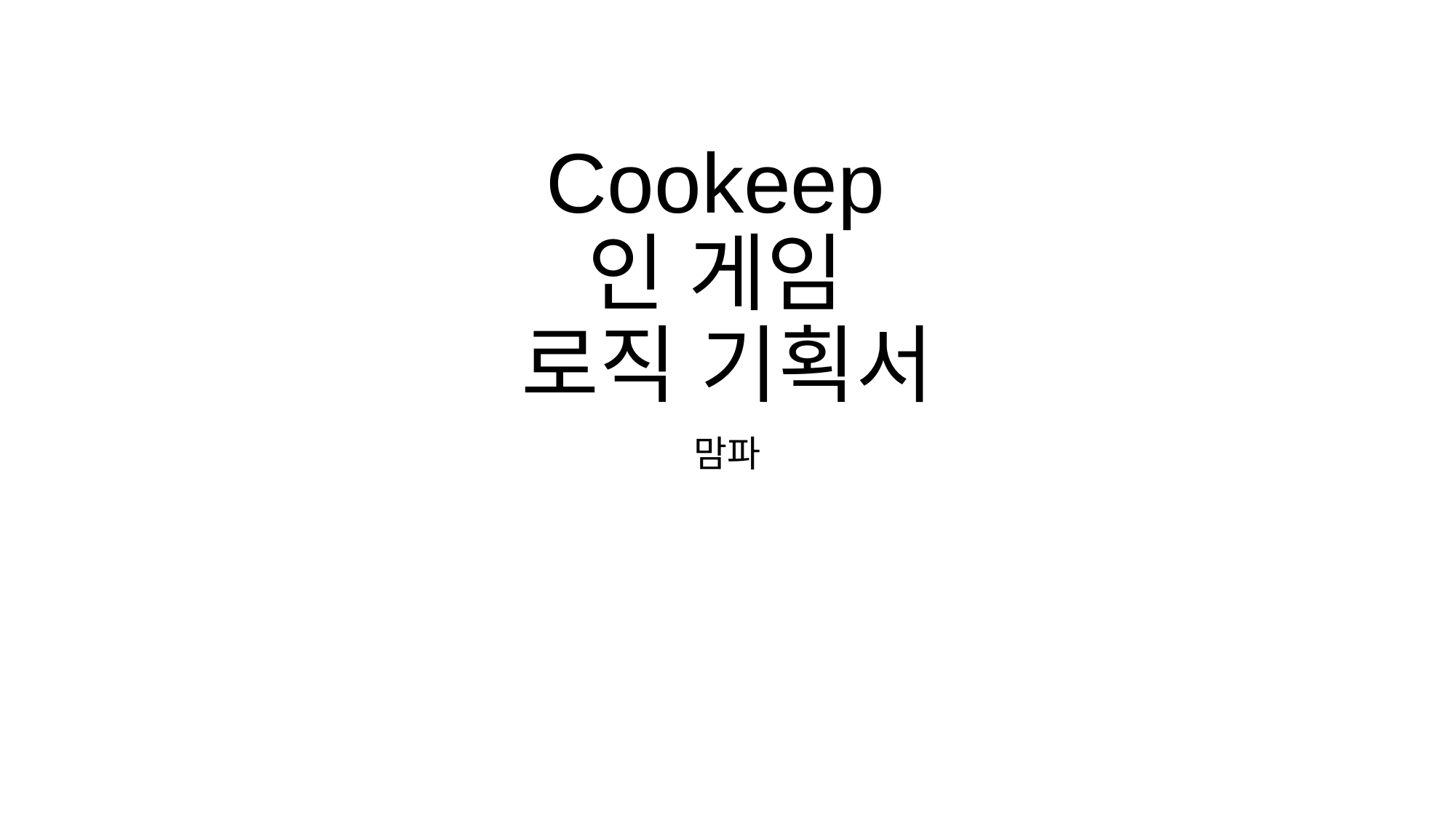

# Cookeep 인 게임 로직 기획서
맘파